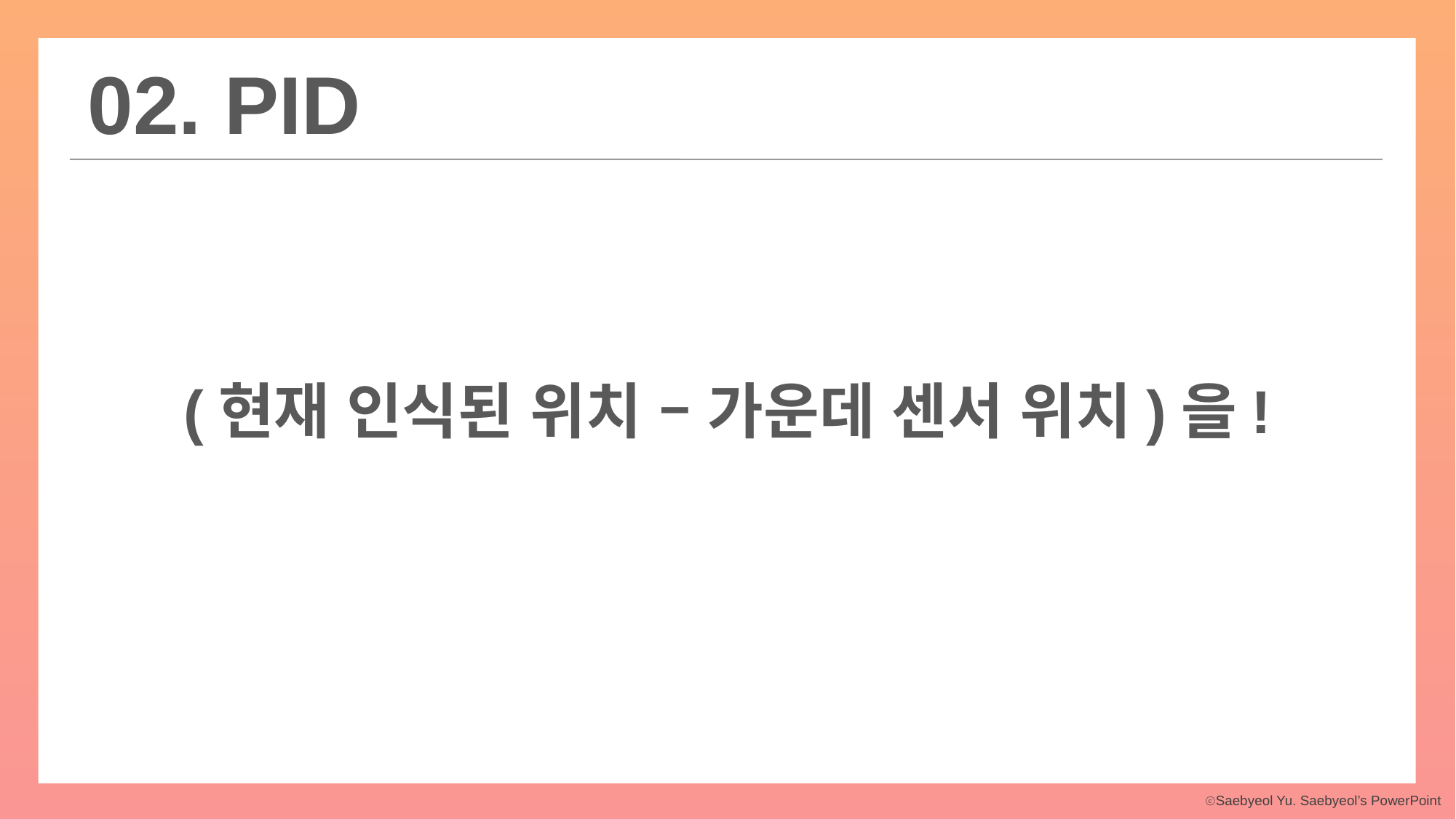

02. PID
(현재 인식된 위치 – 가운데 센서 위치)을!